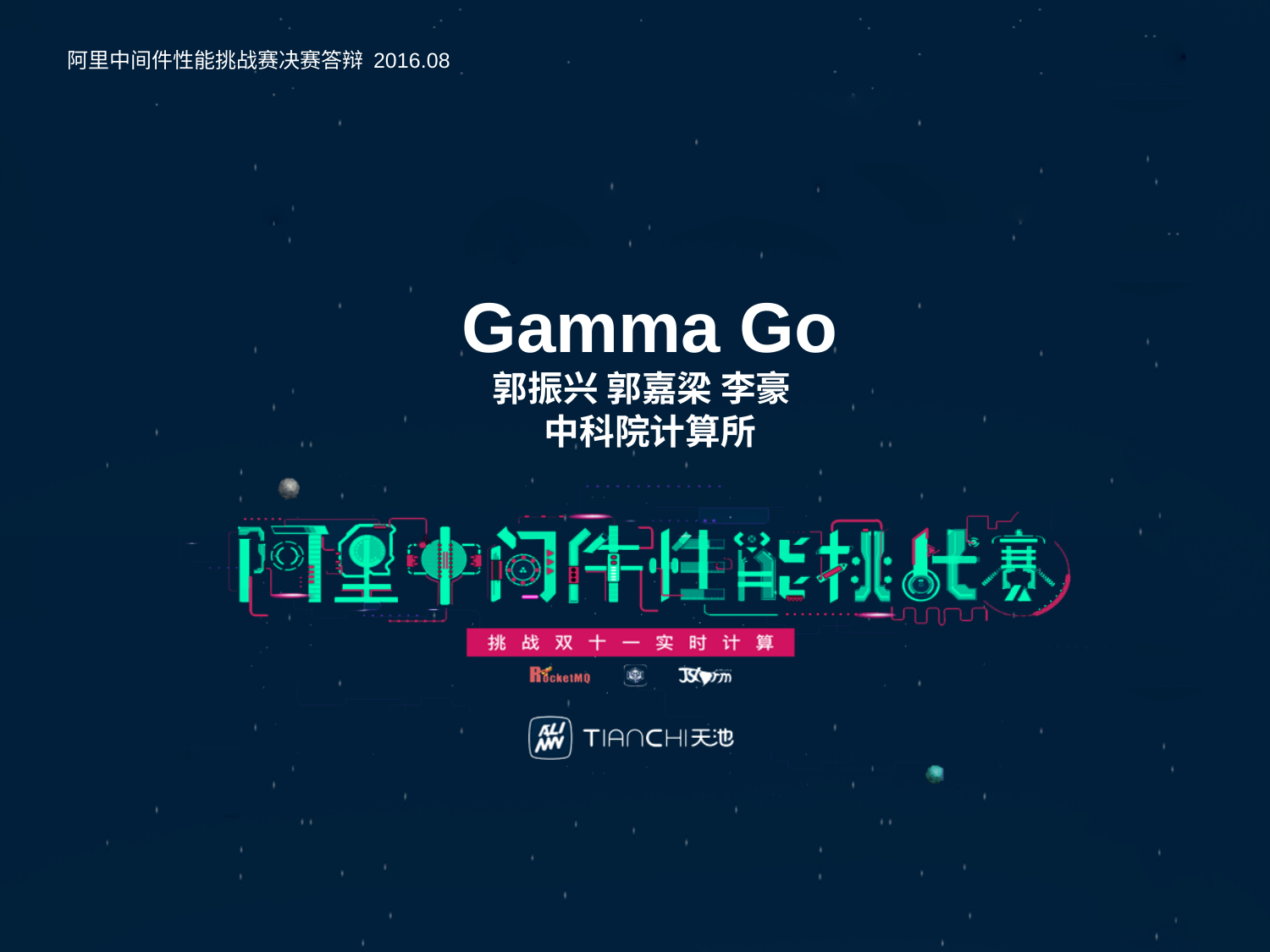

# 阿里中间件性能挑战赛决赛答辩 2016.08
Gamma Go
郭振兴 郭嘉梁 李豪
中科院计算所